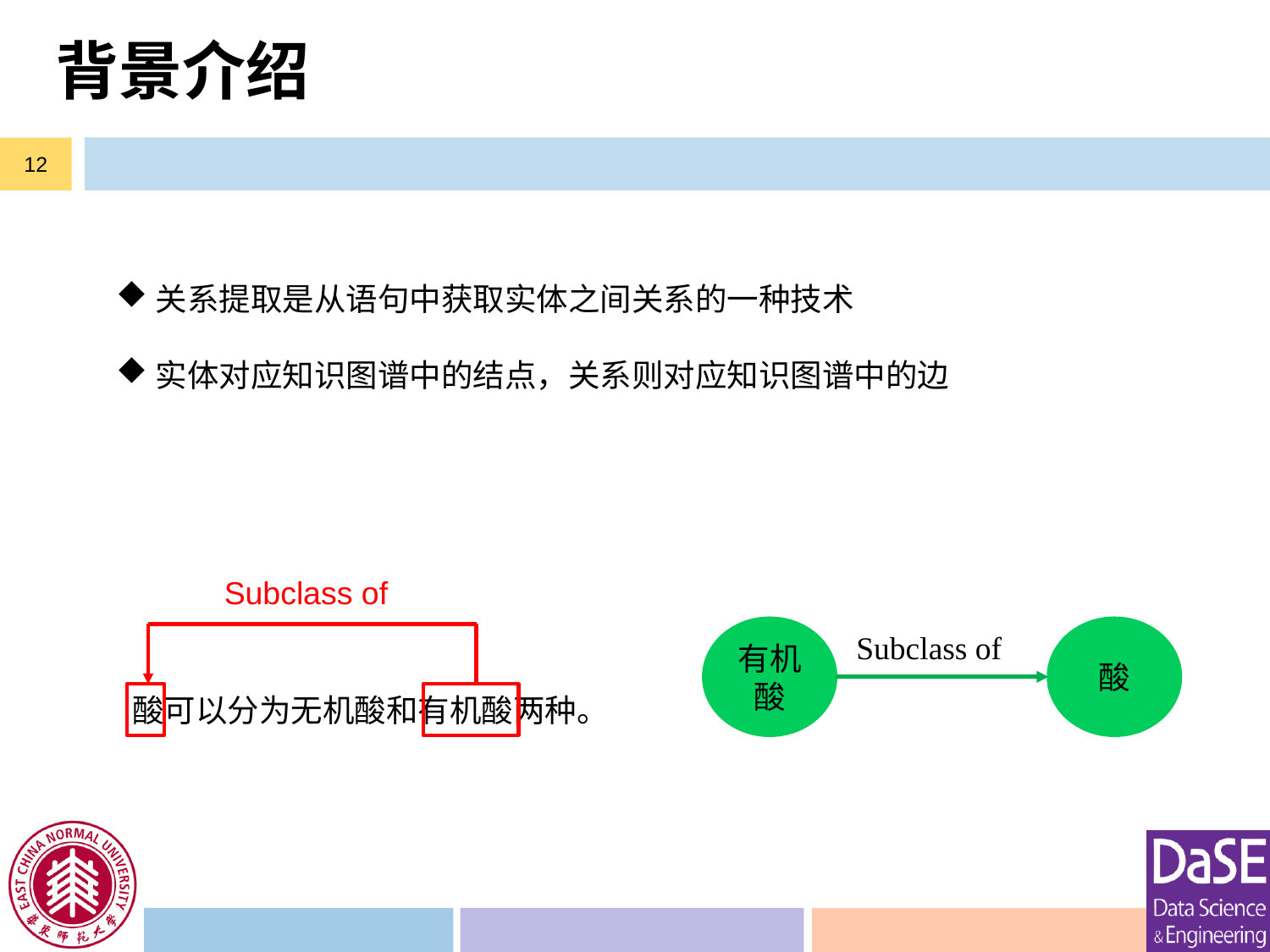

# 背景介绍
12

关系提取是从语句中获取实体之间关系的一种技术

实体对应知识图谱中的结点，关系则对应知识图谱中的边

Subclass of
有机酸
酸
Subclass of

酸可以分为无机酸和有机酸两种。